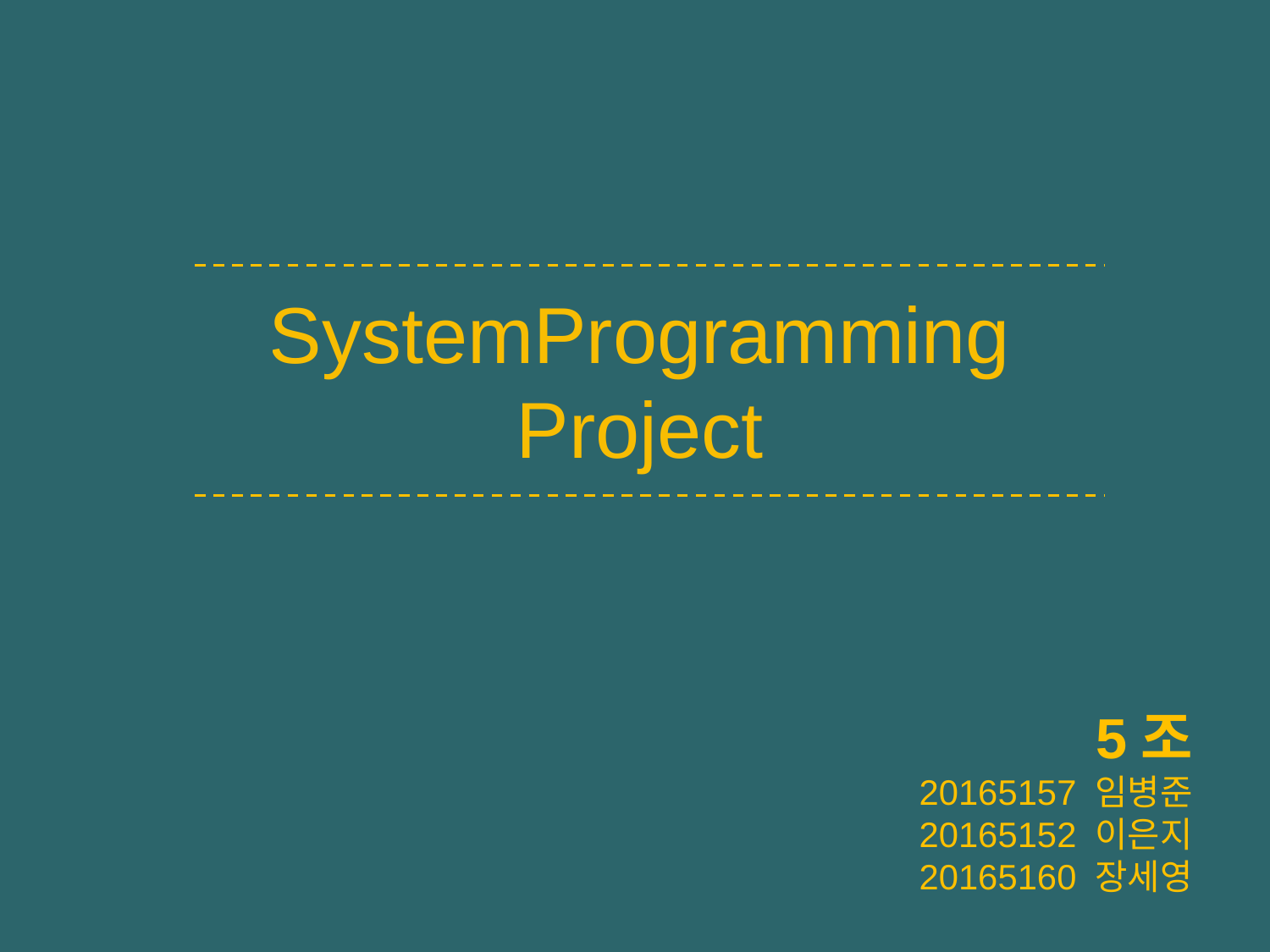

SystemProgramming Project
5조
20165157 임병준
20165152 이은지
20165160 장세영